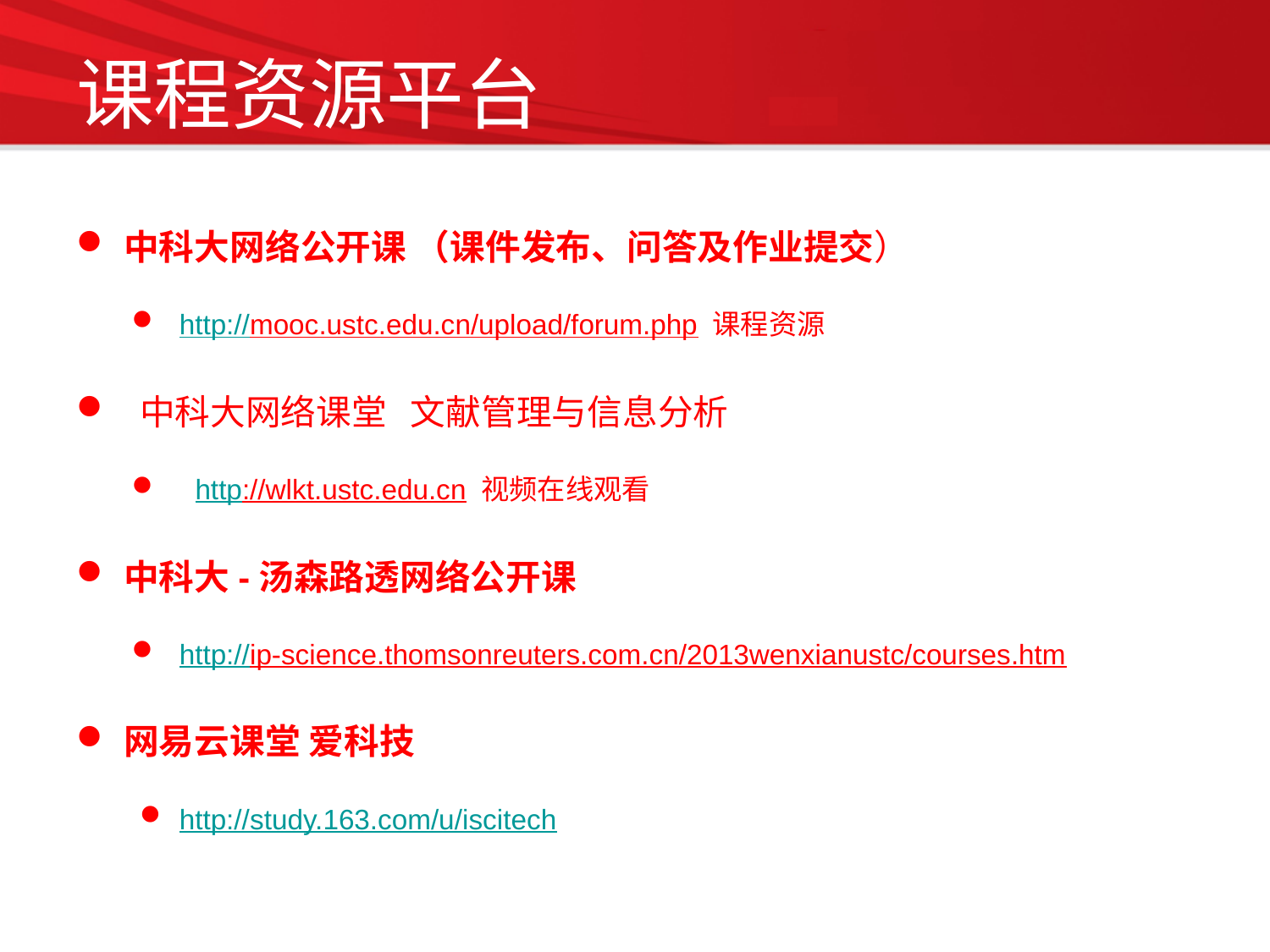

课程资源平台
# 更多课程资源
中科大网络公开课 （课件发布、问答及作业提交）
http://mooc.ustc.edu.cn/upload/forum.php 课程资源
中科大网络课堂   文献管理与信息分析
http://wlkt.ustc.edu.cn 视频在线观看
中科大-汤森路透网络公开课
http://ip-science.thomsonreuters.com.cn/2013wenxianustc/courses.htm
网易云课堂 爱科技
http://study.163.com/u/iscitech